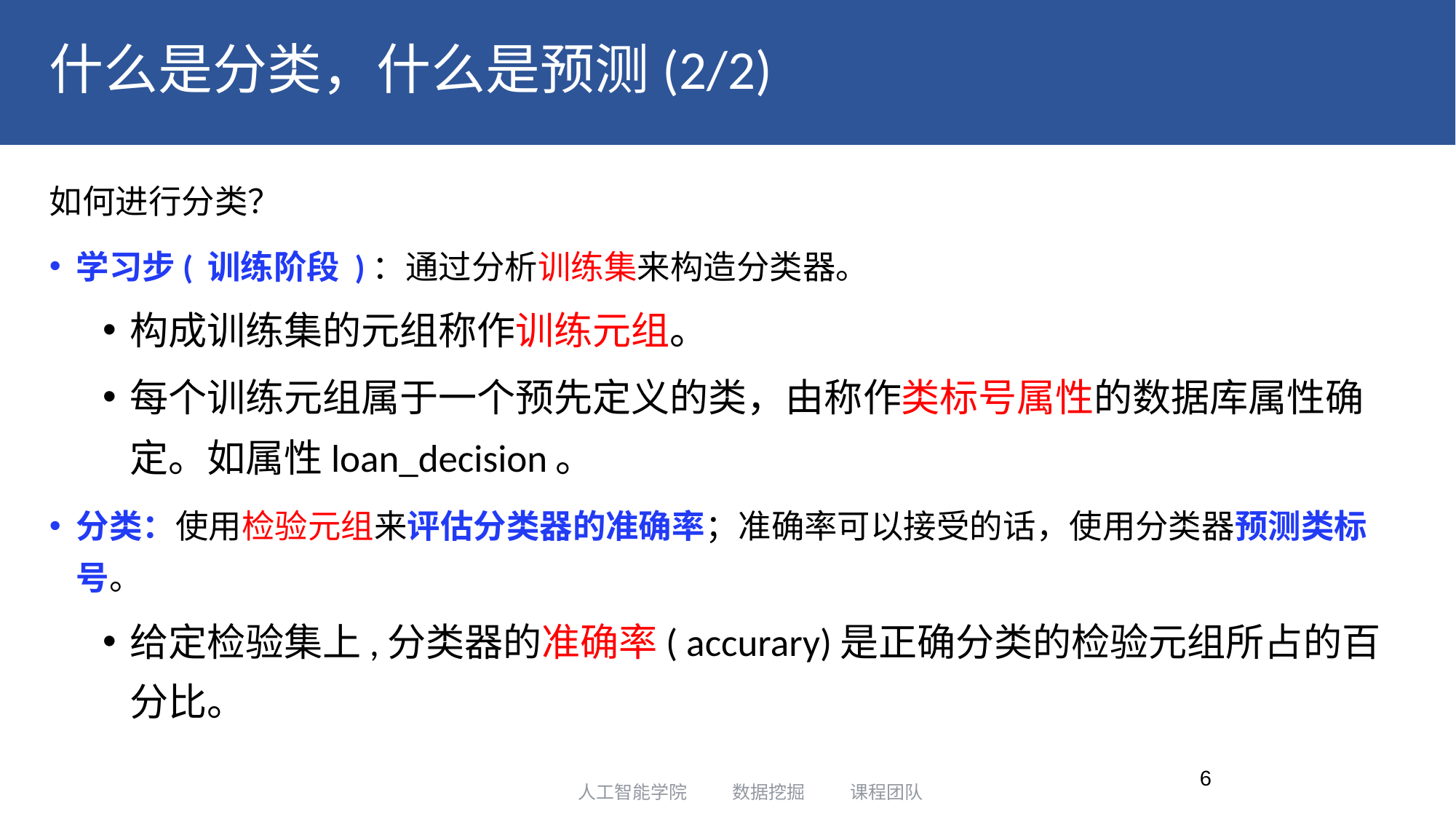

# 什么是分类，什么是预测(2/2)
如何进行分类？
学习步( 训练阶段 )：通过分析训练集来构造分类器。
构成训练集的元组称作训练元组。
每个训练元组属于一个预先定义的类，由称作类标号属性的数据库属性确定。如属性loan_decision。
分类：使用检验元组来评估分类器的准确率；准确率可以接受的话，使用分类器预测类标号。
给定检验集上,分类器的准确率( accurary)是正确分类的检验元组所占的百分比。

6
人工智能学院        数据挖掘        课程团队